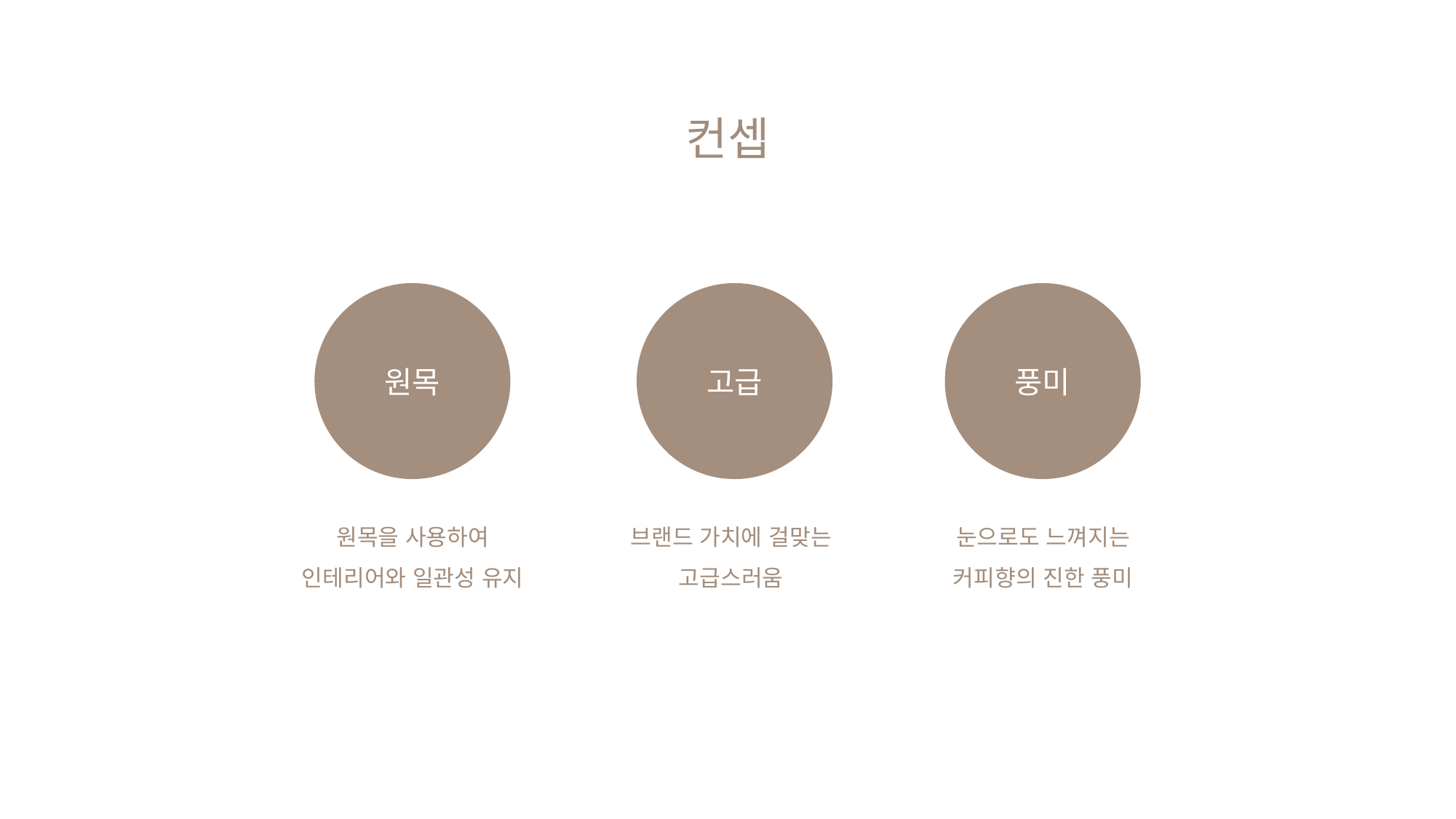

컨셉
원목
고급
풍미
원목을 사용하여
인테리어와 일관성 유지
브랜드 가치에 걸맞는
고급스러움
눈으로도 느껴지는
커피향의 진한 풍미